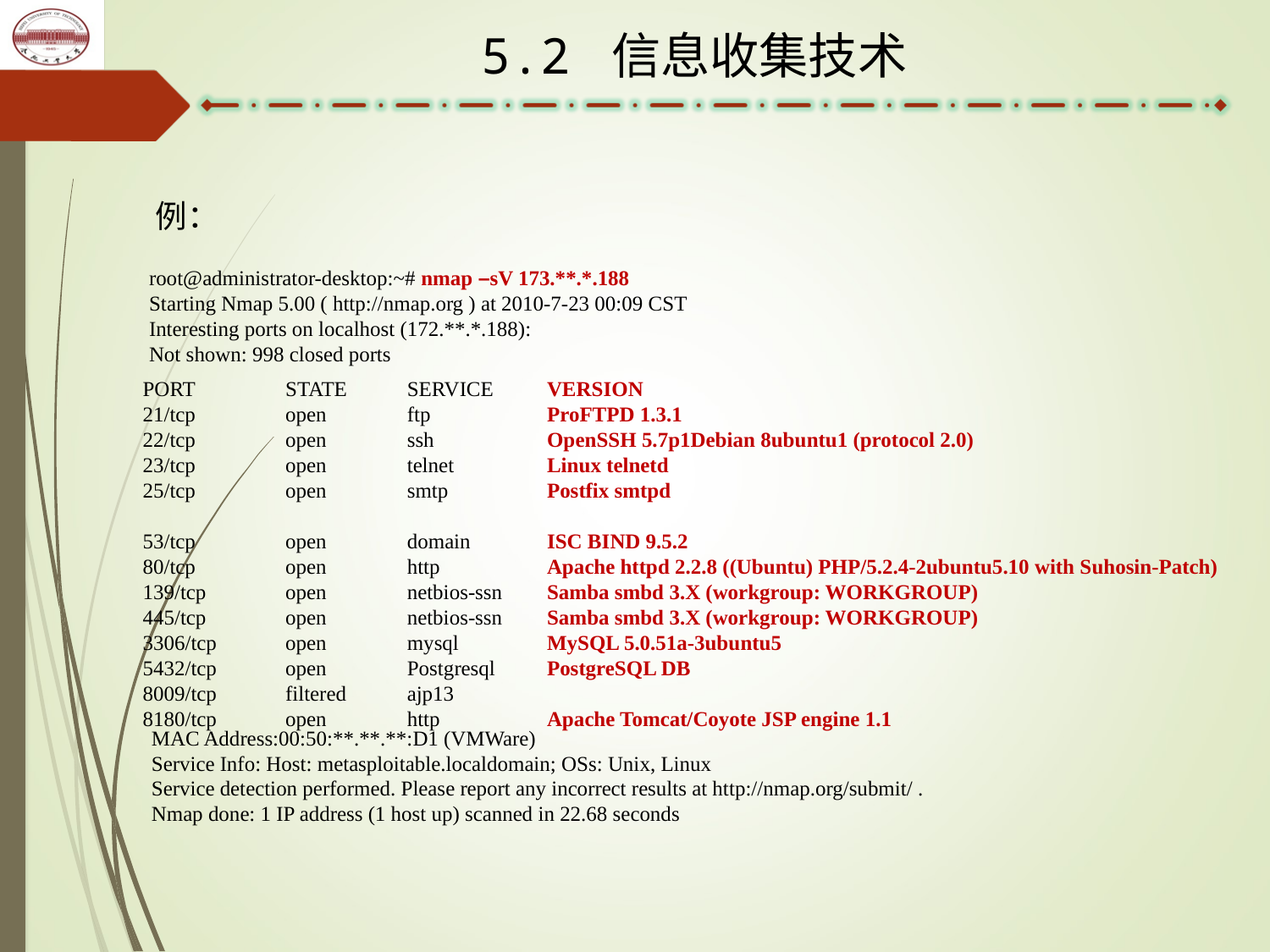

5.2 信息收集技术
例：
root@administrator-desktop:~# nmap –sV 173.**.*.188
Starting Nmap 5.00 ( http://nmap.org ) at 2010-7-23 00:09 CST
Interesting ports on localhost (172.**.*.188):
Not shown: 998 closed ports
| PORT | STATE | SERVICE | VERSION |
| --- | --- | --- | --- |
| 21/tcp | open | ftp | ProFTPD 1.3.1 |
| 22/tcp | open | ssh | OpenSSH 5.7p1Debian 8ubuntu1 (protocol 2.0) |
| 23/tcp | open | telnet | Linux telnetd |
| 25/tcp | open | smtp | Postfix smtpd |
| 53/tcp | open | domain | ISC BIND 9.5.2 |
| 80/tcp | open | http | Apache httpd 2.2.8 ((Ubuntu) PHP/5.2.4-2ubuntu5.10 with Suhosin-Patch) |
| 139/tcp | open | netbios-ssn | Samba smbd 3.X (workgroup: WORKGROUP) |
| 445/tcp | open | netbios-ssn | Samba smbd 3.X (workgroup: WORKGROUP) |
| 3306/tcp | open | mysql | MySQL 5.0.51a-3ubuntu5 |
| 5432/tcp | open | Postgresql | PostgreSQL DB |
| 8009/tcp | filtered | ajp13 |  |
| 8180/tcp | open | http | Apache Tomcat/Coyote JSP engine 1.1 |
MAC Address:00:50:**.**.**:D1 (VMWare)
Service Info: Host: metasploitable.localdomain; OSs: Unix, Linux
Service detection performed. Please report any incorrect results at http://nmap.org/submit/ .
Nmap done: 1 IP address (1 host up) scanned in 22.68 seconds